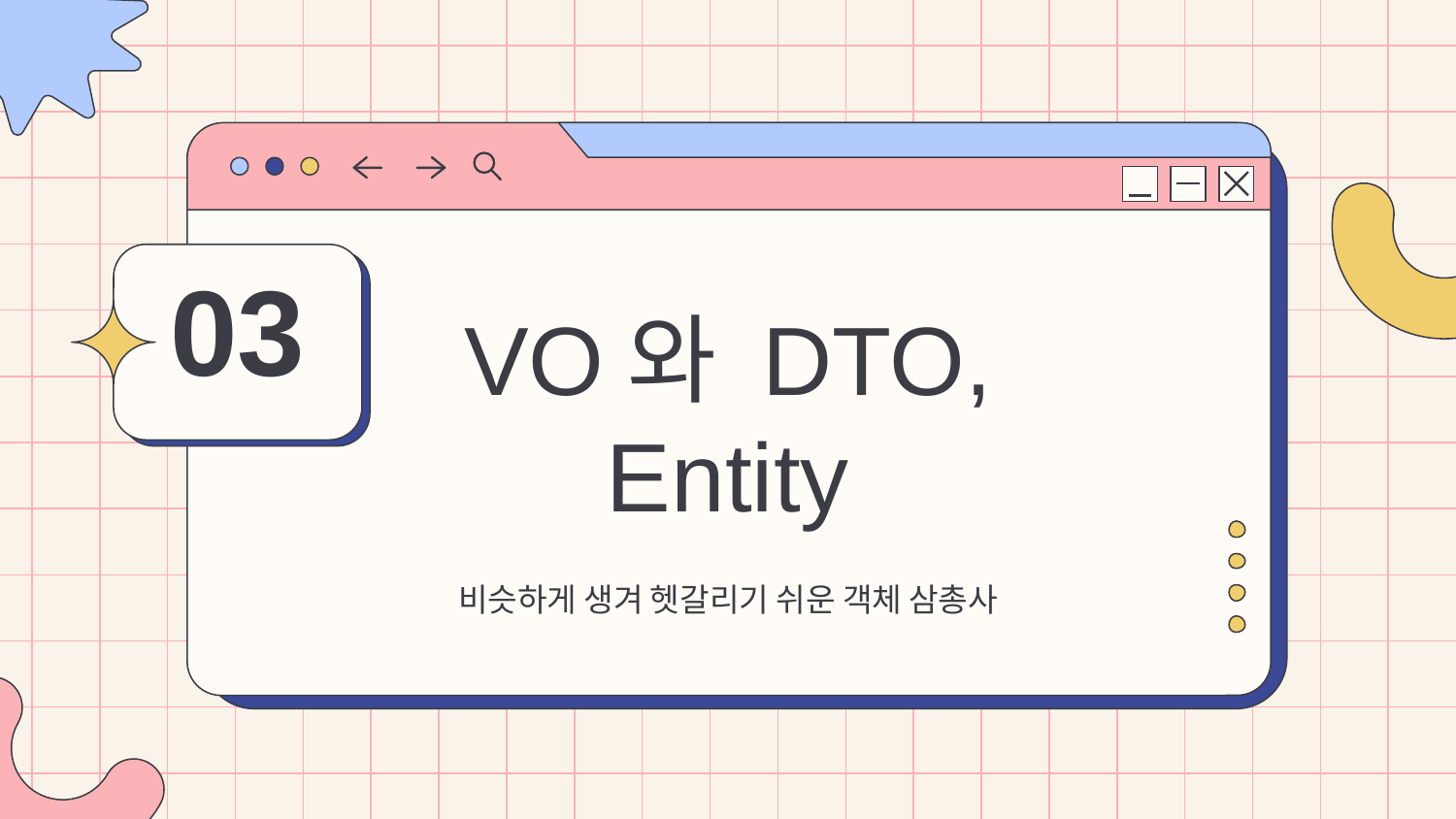

03
# VO와 DTO, Entity

비슷하게 생겨 헷갈리기 쉬운 객체 삼총사